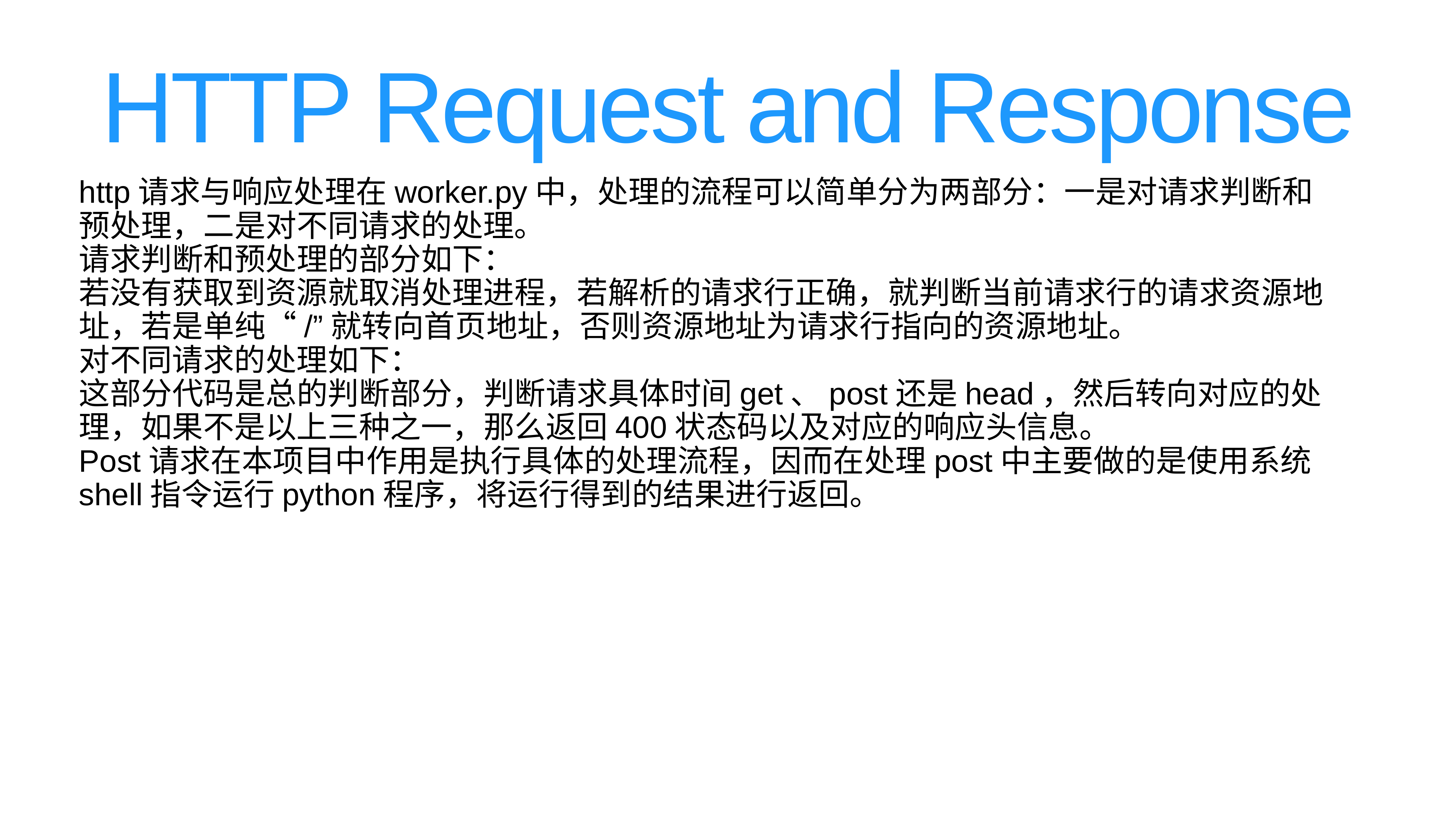

HTTP Request and Response
http请求与响应处理在worker.py中，处理的流程可以简单分为两部分：一是对请求判断和预处理，二是对不同请求的处理。
请求判断和预处理的部分如下：
若没有获取到资源就取消处理进程，若解析的请求行正确，就判断当前请求行的请求资源地址，若是单纯“/”就转向首页地址，否则资源地址为请求行指向的资源地址。
对不同请求的处理如下：
这部分代码是总的判断部分，判断请求具体时间get、post还是head，然后转向对应的处理，如果不是以上三种之一，那么返回400状态码以及对应的响应头信息。
Post请求在本项目中作用是执行具体的处理流程，因而在处理post中主要做的是使用系统shell指令运行python程序，将运行得到的结果进行返回。